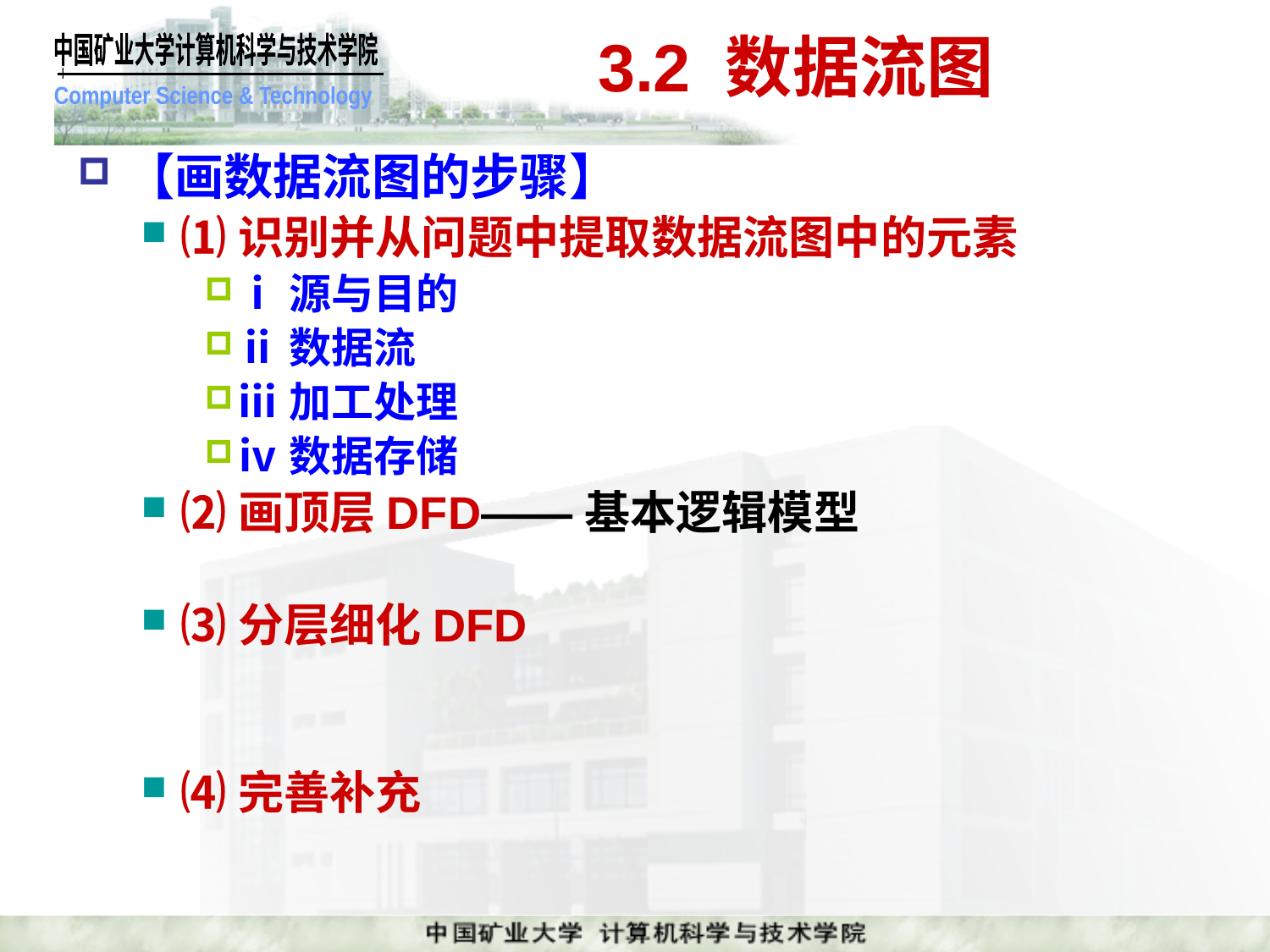

# 3.2 数据流图
【画数据流图的步骤】
⑴识别并从问题中提取数据流图中的元素
ⅰ源与目的
ⅱ数据流
ⅲ加工处理
ⅳ数据存储
⑵画顶层DFD——基本逻辑模型

⑶分层细化DFD

⑷完善补充
9